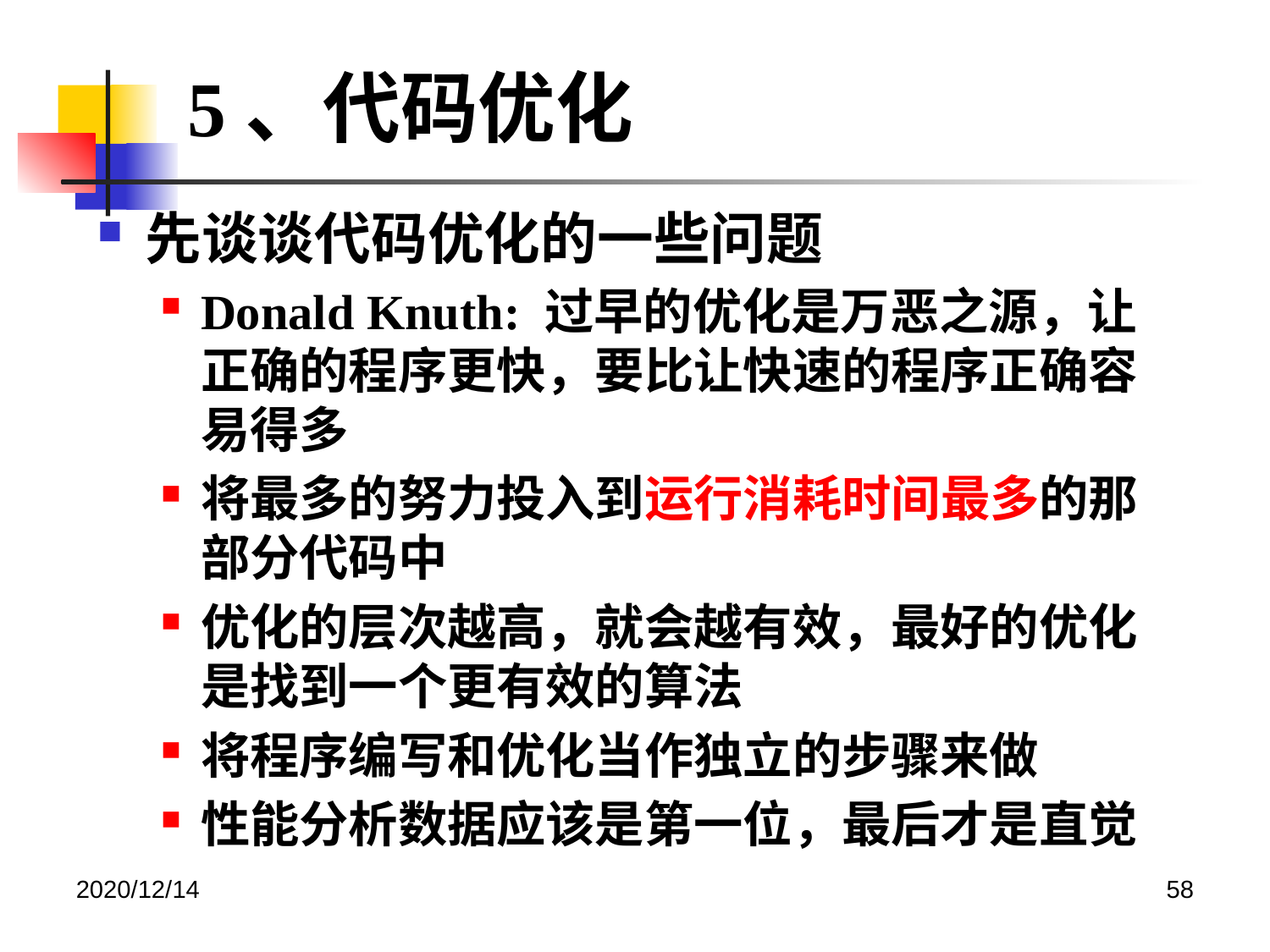

5、代码优化
先谈谈代码优化的一些问题
Donald Knuth: 过早的优化是万恶之源，让正确的程序更快，要比让快速的程序正确容易得多
将最多的努力投入到运行消耗时间最多的那部分代码中
优化的层次越高，就会越有效，最好的优化是找到一个更有效的算法
将程序编写和优化当作独立的步骤来做
性能分析数据应该是第一位，最后才是直觉

2020/12/14
58